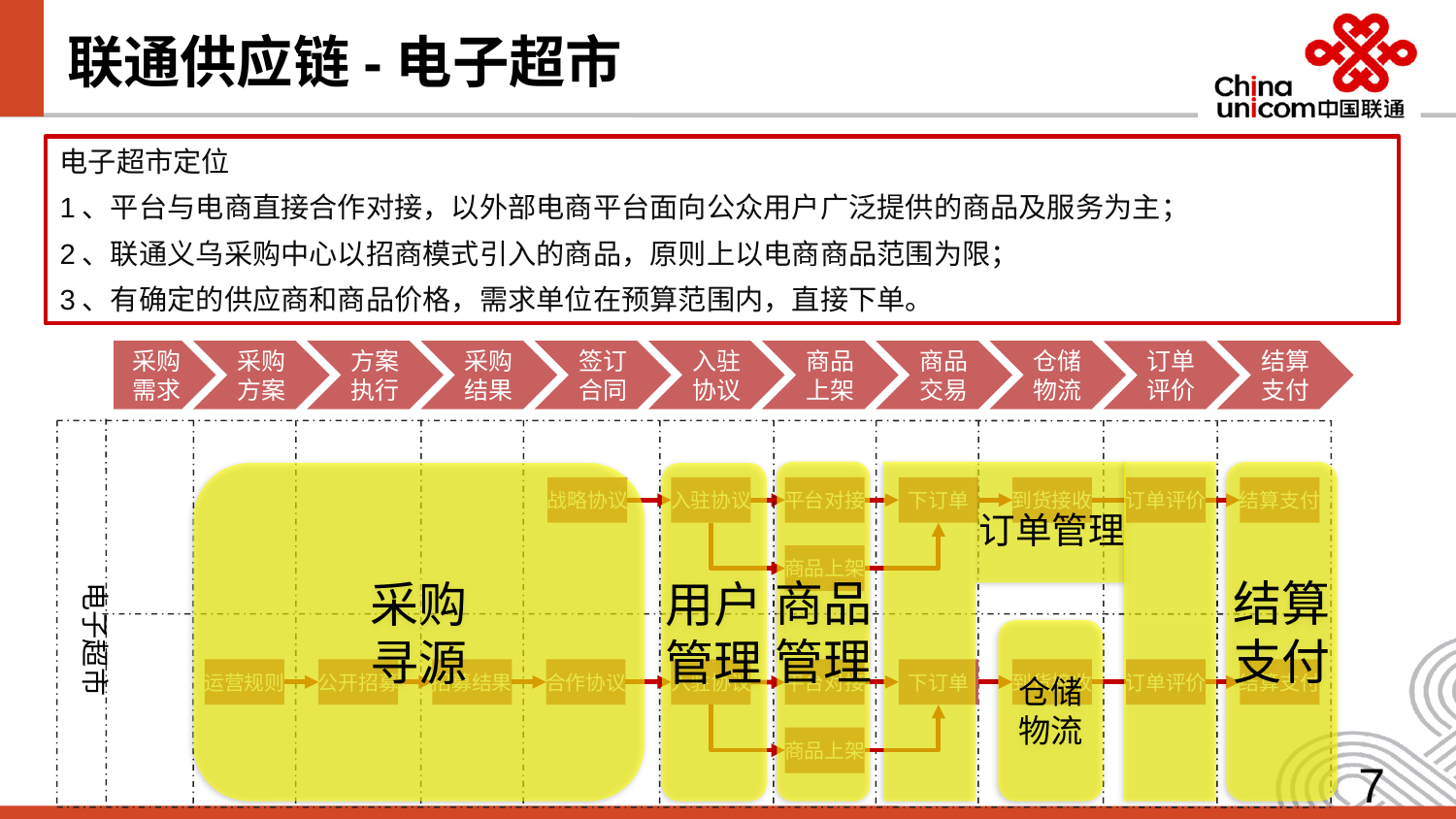

# 联通供应链-电子超市
电子超市定位
1、平台与电商直接合作对接，以外部电商平台面向公众用户广泛提供的商品及服务为主；
2、联通义乌采购中心以招商模式引入的商品，原则上以电商商品范围为限；
3、有确定的供应商和商品价格，需求单位在预算范围内，直接下单。
采购
需求
采购
方案
方案
执行
采购
结果
签订
合同
入驻
协议
商品
上架
商品
交易
仓储
物流
结算
支付
订单
评价

订单管理
商品
管理
结算
支付
采购
寻源
用户
管理
战略协议
入驻协议
平台对接
下订单
到货接收
订单评价
结算支付
商品上架
电子超市
仓储
物流
运营规则
公开招募
招募结果
合作协议
入驻协议
平台对接
下订单
到货接收
订单评价
结算支付
商品上架
7